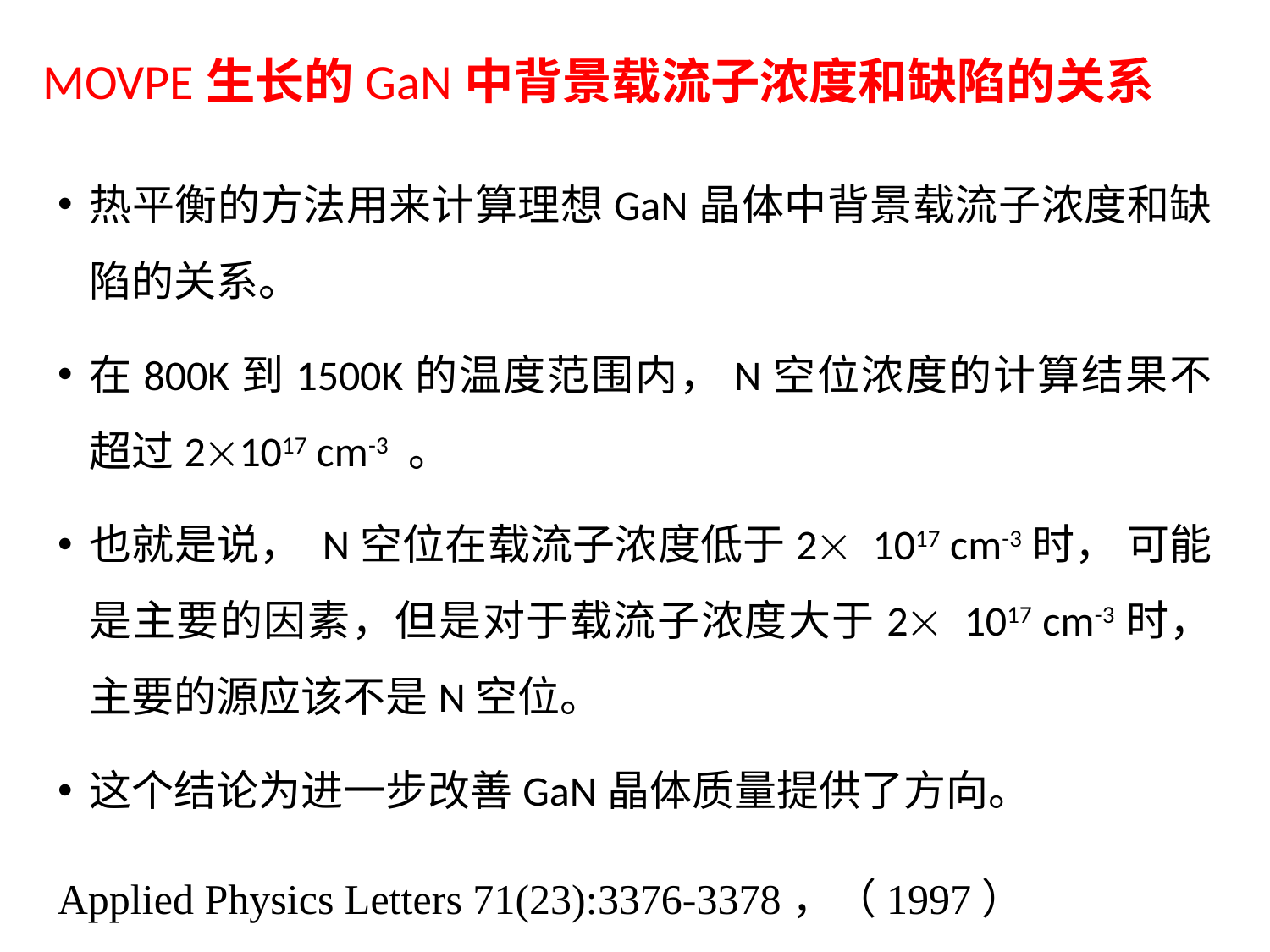

4
# MOVPE生长的GaN中背景载流子浓度和缺陷的关系
热平衡的方法用来计算理想GaN晶体中背景载流子浓度和缺陷的关系。
在800K到1500K的温度范围内，N空位浓度的计算结果不超过2×1017 cm-3 。
也就是说， N空位在载流子浓度低于2× 1017 cm-3时， 可能是主要的因素，但是对于载流子浓度大于2× 1017 cm-3时，主要的源应该不是N空位。
这个结论为进一步改善GaN晶体质量提供了方向。

Applied Physics Letters 71(23):3376-3378，（1997）